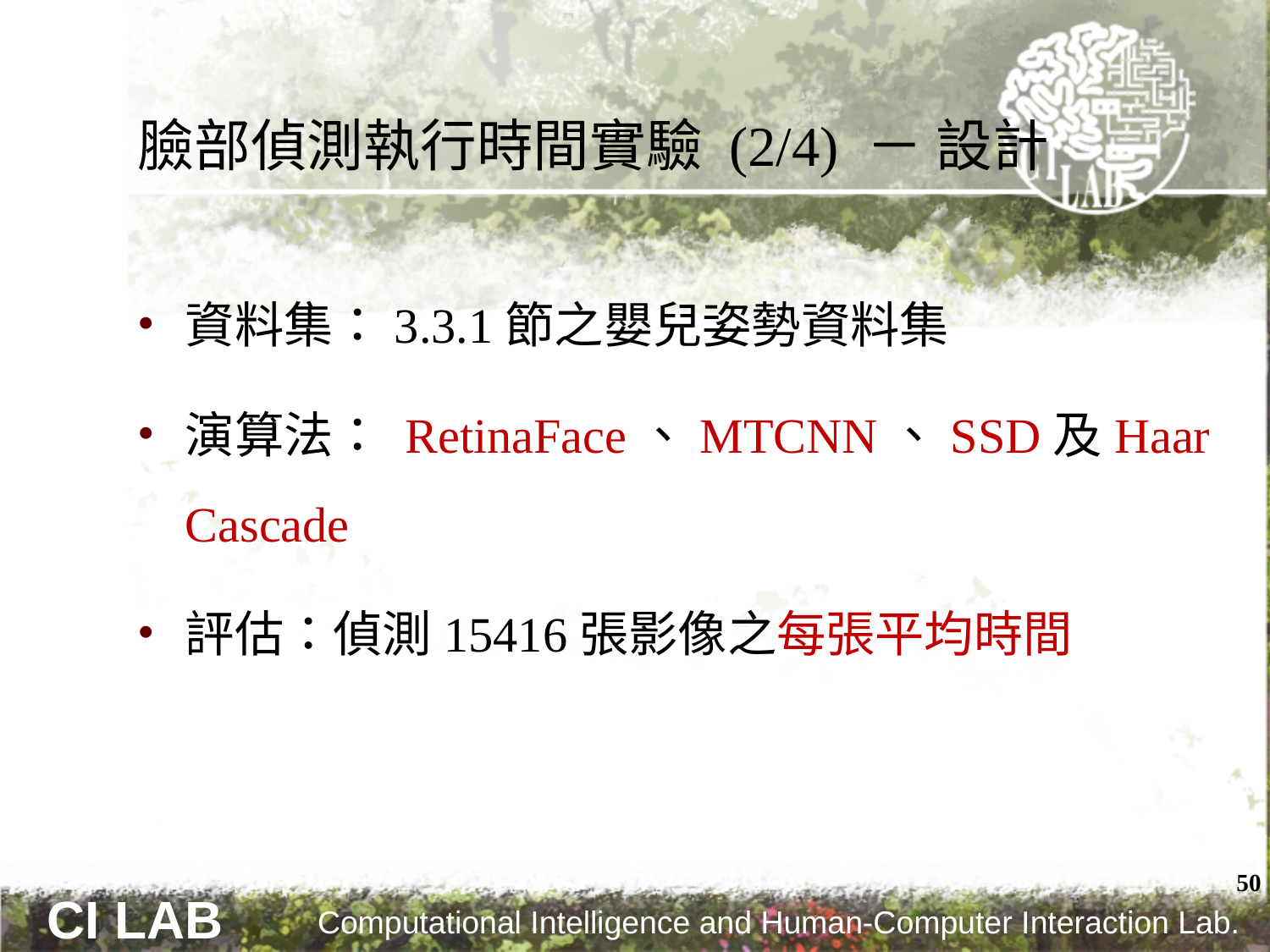

# 臉部偵測執行時間實驗 (2/4) － 設計
資料集：3.3.1節之嬰兒姿勢資料集
演算法： RetinaFace、MTCNN、SSD及Haar Cascade
評估：偵測15416張影像之每張平均時間
50